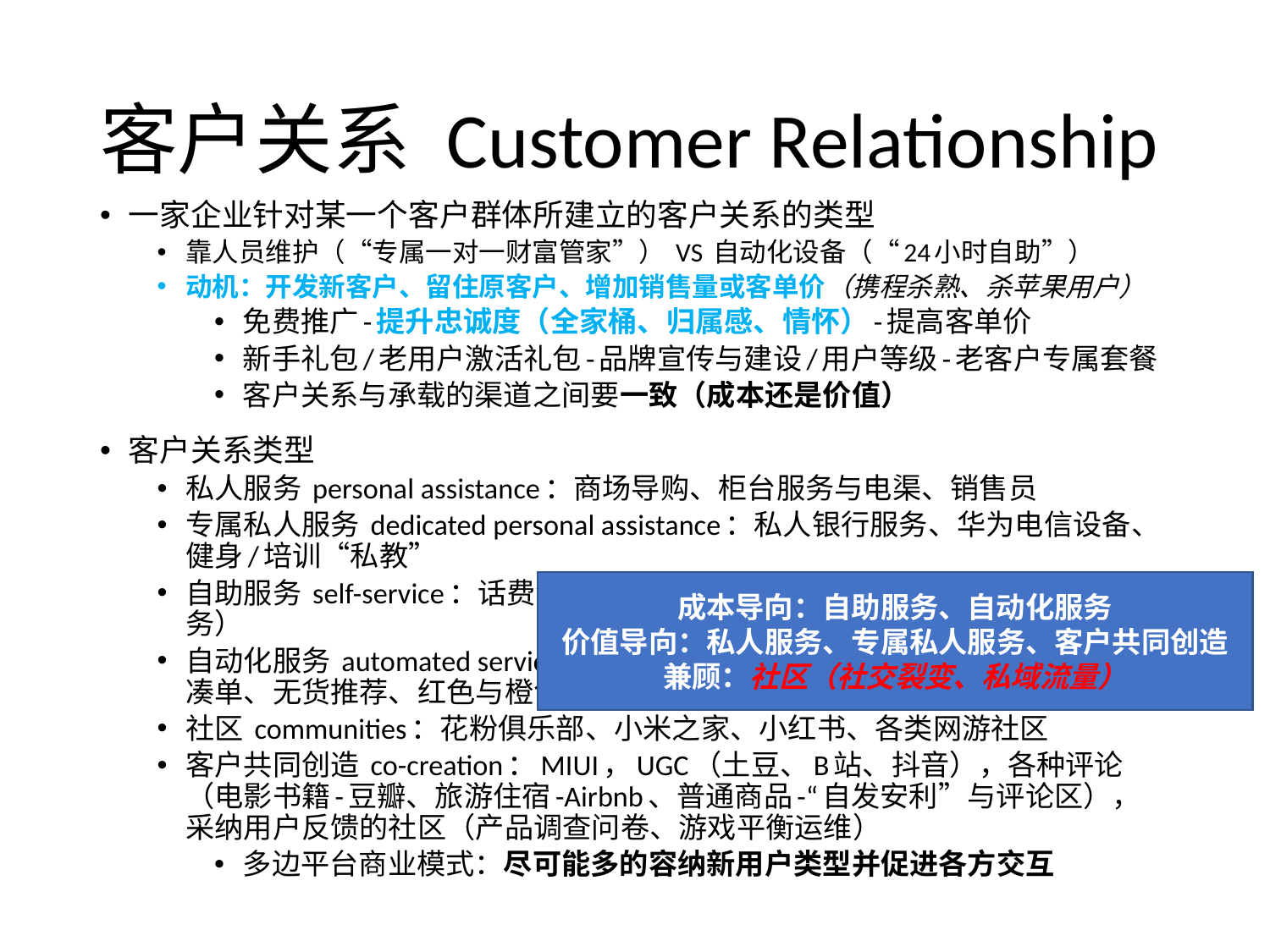

# 客户关系 Customer Relationship
一家企业针对某一个客户群体所建立的客户关系的类型
靠人员维护（“专属一对一财富管家”） VS 自动化设备（“24小时自助”）
动机：开发新客户、留住原客户、增加销售量或客单价（携程杀熟、杀苹果用户）
免费推广-提升忠诚度（全家桶、归属感、情怀）-提高客单价
新手礼包/老用户激活礼包-品牌宣传与建设/用户等级-老客户专属套餐
客户关系与承载的渠道之间要一致（成本还是价值）

客户关系类型
私人服务 personal assistance：商场导购、柜台服务与电渠、销售员
专属私人服务 dedicated personal assistance：私人银行服务、华为电信设备、健身/培训“私教”
自助服务 self-service：话费流量充值、银行普通业务（ATM与大厅内自助服务）
自动化服务 automated services：各类平台推荐系统、网站导航设计（活动、凑单、无货推荐、红色与橙色的加入购物车、立即购买）
社区 communities：花粉俱乐部、小米之家、小红书、各类网游社区
客户共同创造 co-creation：MIUI，UGC（土豆、B站、抖音），各种评论（电影书籍-豆瓣、旅游住宿-Airbnb、普通商品-“自发安利”与评论区），采纳用户反馈的社区（产品调查问卷、游戏平衡运维）
多边平台商业模式：尽可能多的容纳新用户类型并促进各方交互
成本导向：自助服务、自动化服务
价值导向：私人服务、专属私人服务、客户共同创造
兼顾：社区（社交裂变、私域流量）